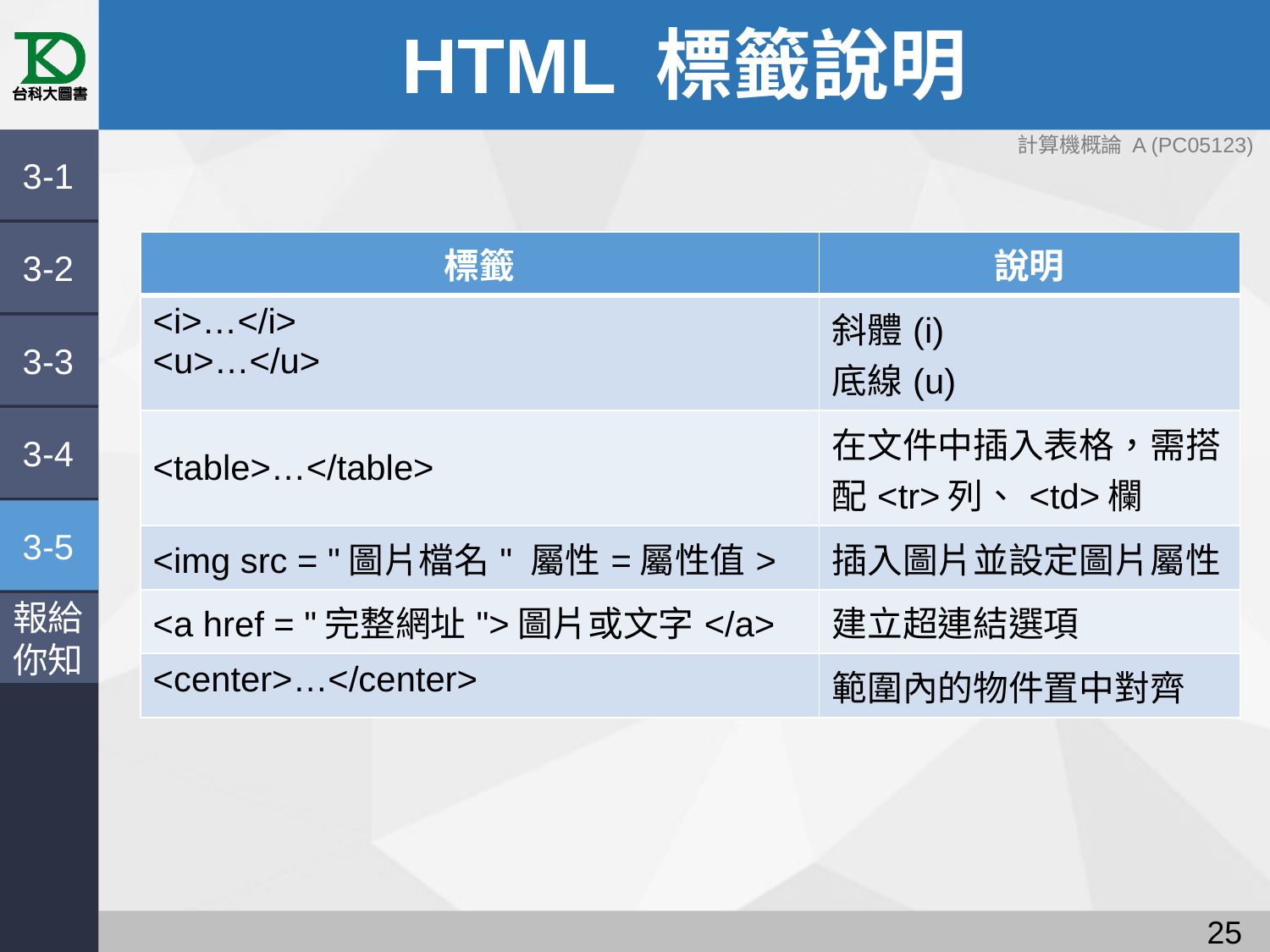

# HTML 標籤說明
3-1
3-2
| 標籤 | 說明 |
| --- | --- |
| <i>…</i> <u>…</u> | 斜體(i) 底線(u) |
| <table>…</table> | 在文件中插入表格，需搭配<tr>列、<td>欄 |
| <img src = "圖片檔名" 屬性=屬性值> | 插入圖片並設定圖片屬性 |
| <a href = "完整網址">圖片或文字</a> | 建立超連結選項 |
| <center>…</center> | 範圍內的物件置中對齊 |
3-3
3-4
3-5
報給
你知
25